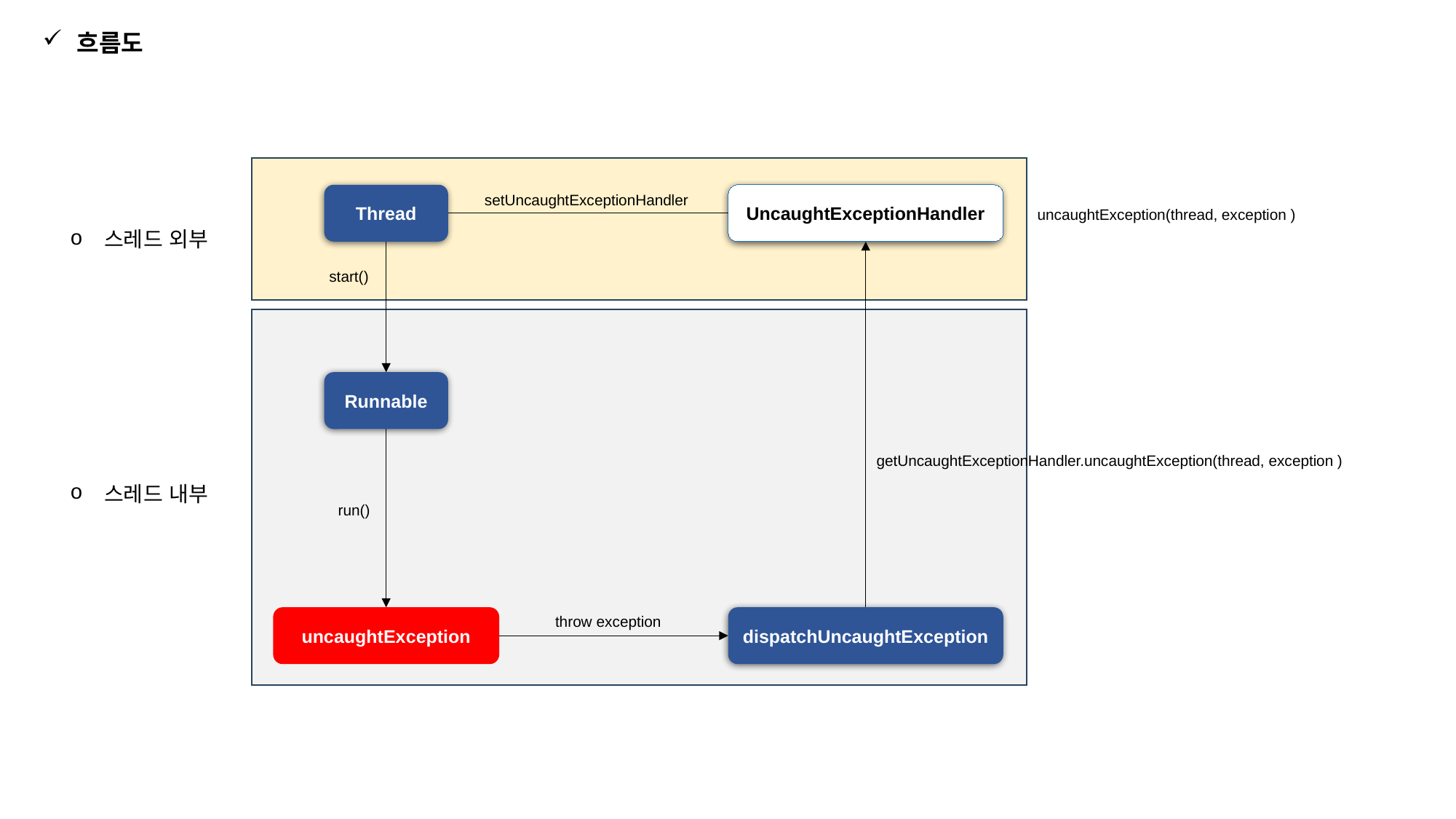

흐름도

Thread
setUncaughtExceptionHandler
UncaughtExceptionHandler
uncaughtException(thread, exception )
스레드 외부
start()

Runnable
getUncaughtExceptionHandler.uncaughtException(thread, exception )
스레드 내부
run()
throw exception
dispatchUncaughtException
uncaughtException